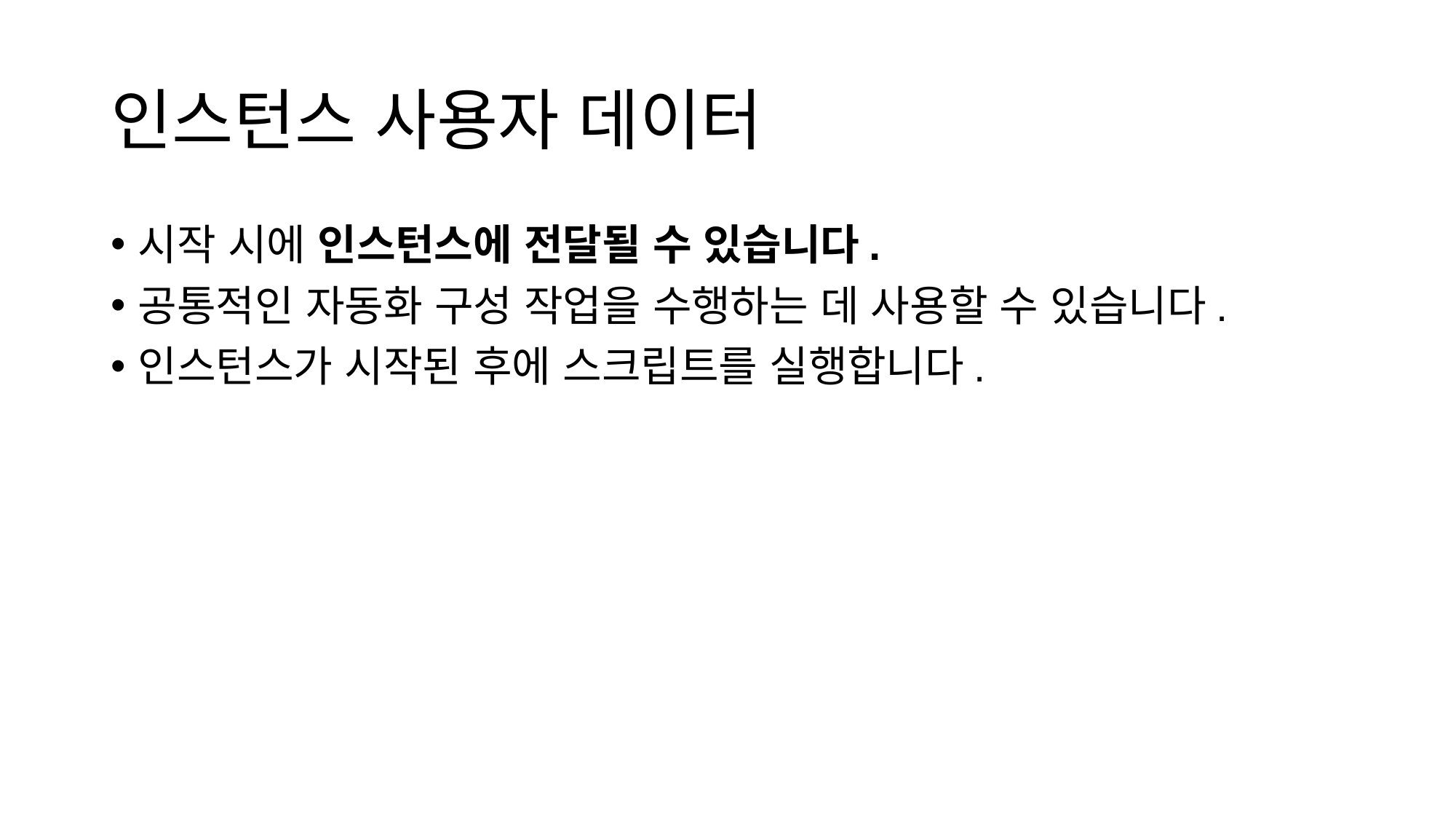

# 인스턴스 사용자 데이터
시작 시에 인스턴스에 전달될 수 있습니다.
공통적인 자동화 구성 작업을 수행하는 데 사용할 수 있습니다.
인스턴스가 시작된 후에 스크립트를 실행합니다.